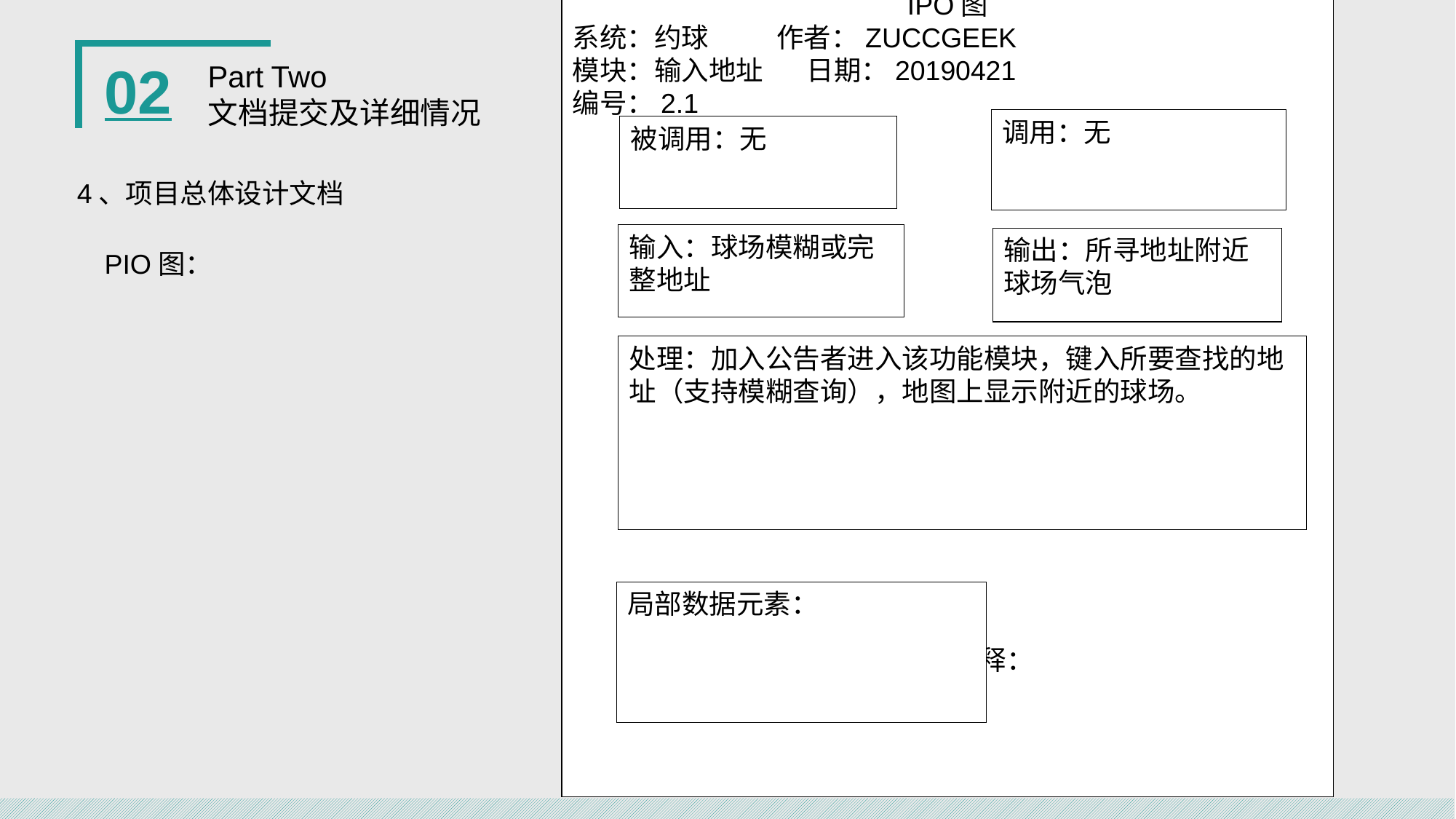

IPO图
系统：约球           作者：ZUCCGEEK
模块：输入地址       日期：20190421
编号：2.1

                                注释：

调用：无

被调用：无

输入：球场模糊或完整地址

输出：所寻地址附近球场气泡

处理：加入公告者进入该功能模块，键入所要查找的地址（支持模糊查询），地图上显示附近的球场。

局部数据元素：

02
Part Two
文档提交及详细情况
4、项目总体设计文档

PIO图：